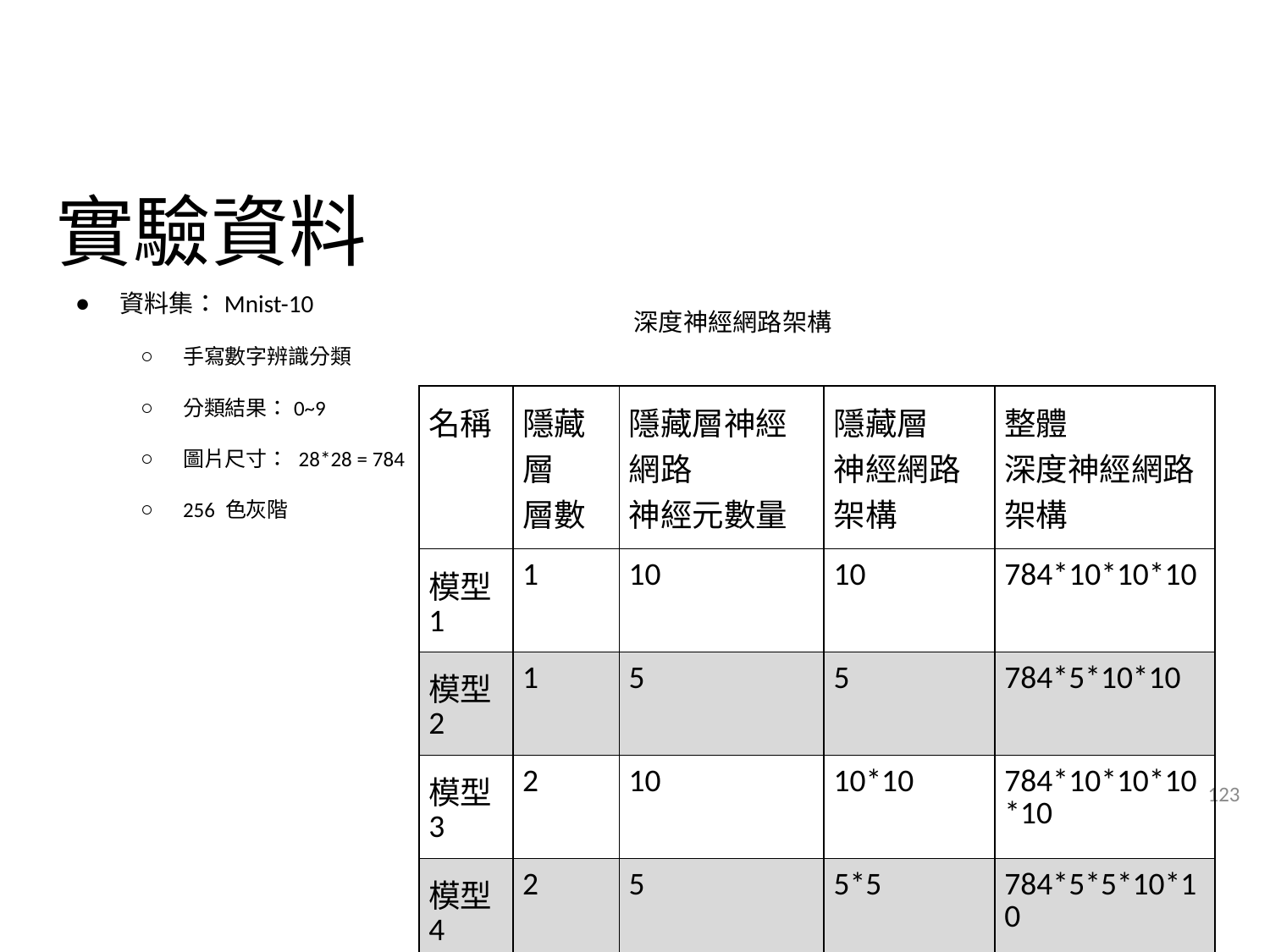

# 實驗資料

深度神經網路架構

資料集：Mnist-10
手寫數字辨識分類
分類結果：0~9
圖片尺寸： 28*28 = 784
256 色灰階
| 名稱 | 隱藏層 層數 | 隱藏層神經網路 神經元數量 | 隱藏層 神經網路架構 | 整體 深度神經網路架構 |
| --- | --- | --- | --- | --- |
| 模型1 | 1 | 10 | 10 | 784\*10\*10\*10 |
| 模型2 | 1 | 5 | 5 | 784\*5\*10\*10 |
| 模型3 | 2 | 10 | 10\*10 | 784\*10\*10\*10\*10 |
| 模型4 | 2 | 5 | 5\*5 | 784\*5\*5\*10\*10 |
123